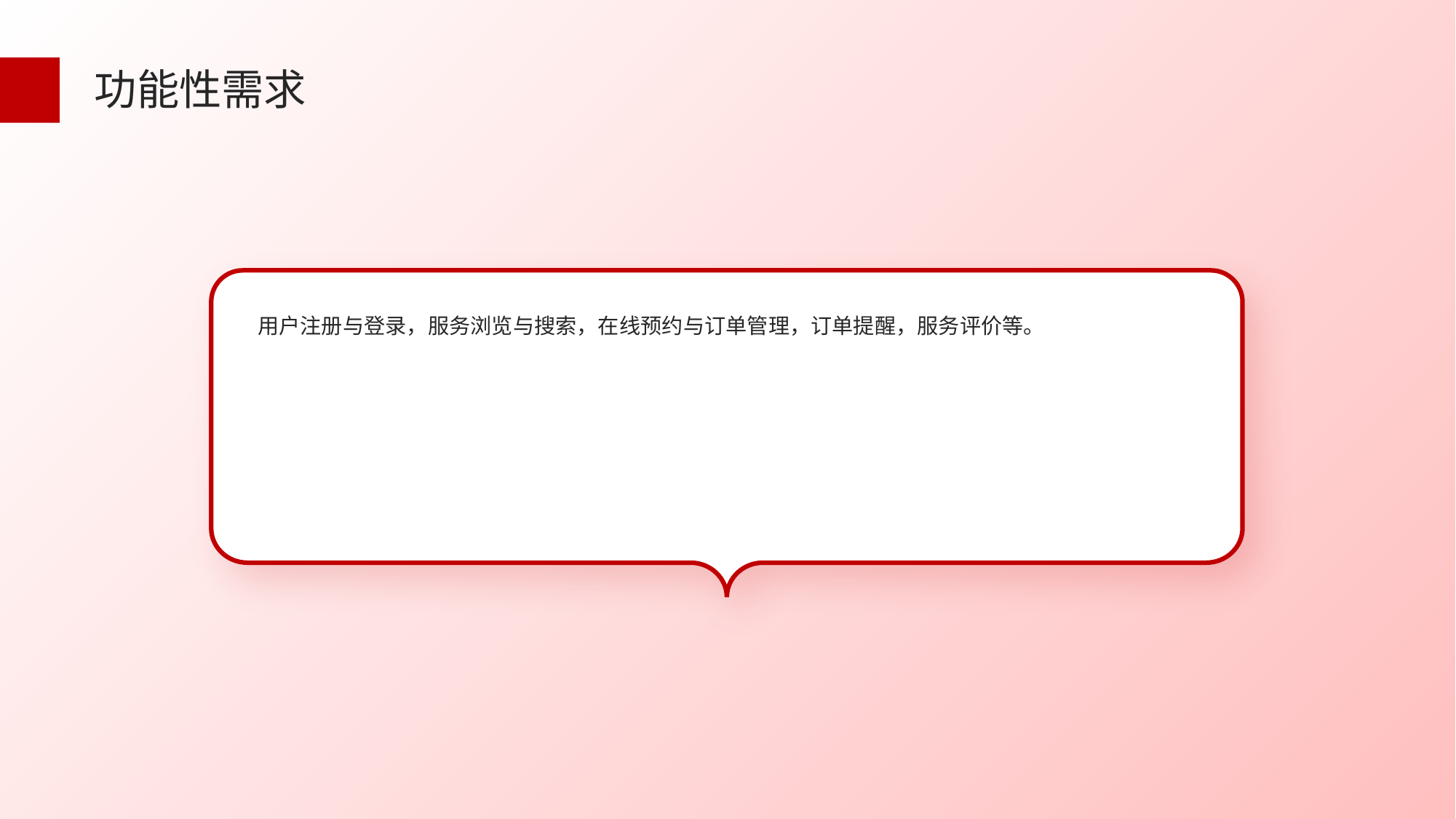

功能性需求

用户注册与登录，服务浏览与搜索，在线预约与订单管理，订单提醒，服务评价等。